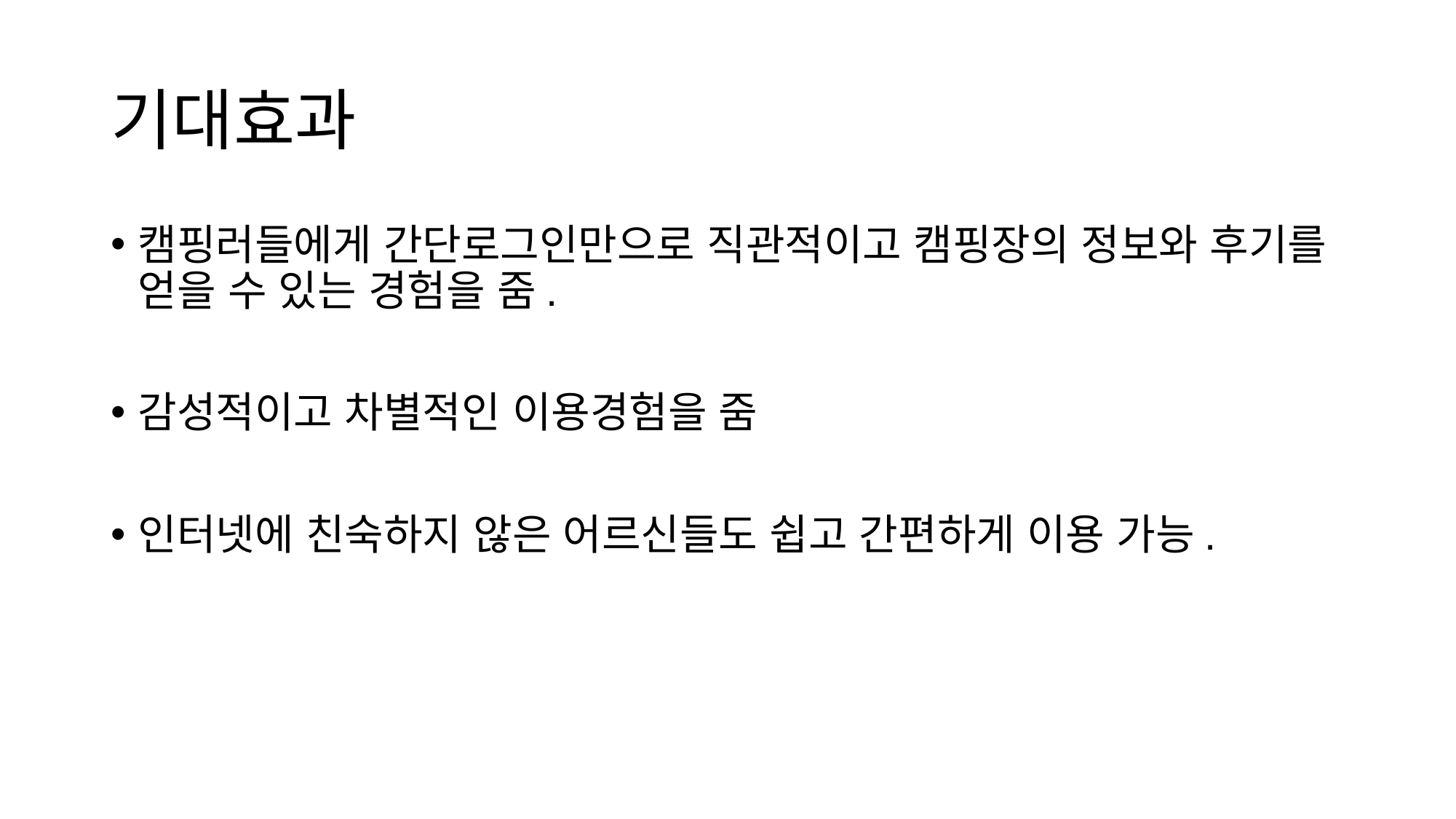

# 기대효과
캠핑러들에게 간단로그인만으로 직관적이고 캠핑장의 정보와 후기를 얻을 수 있는 경험을 줌.

감성적이고 차별적인 이용경험을 줌

인터넷에 친숙하지 않은 어르신들도 쉽고 간편하게 이용 가능.